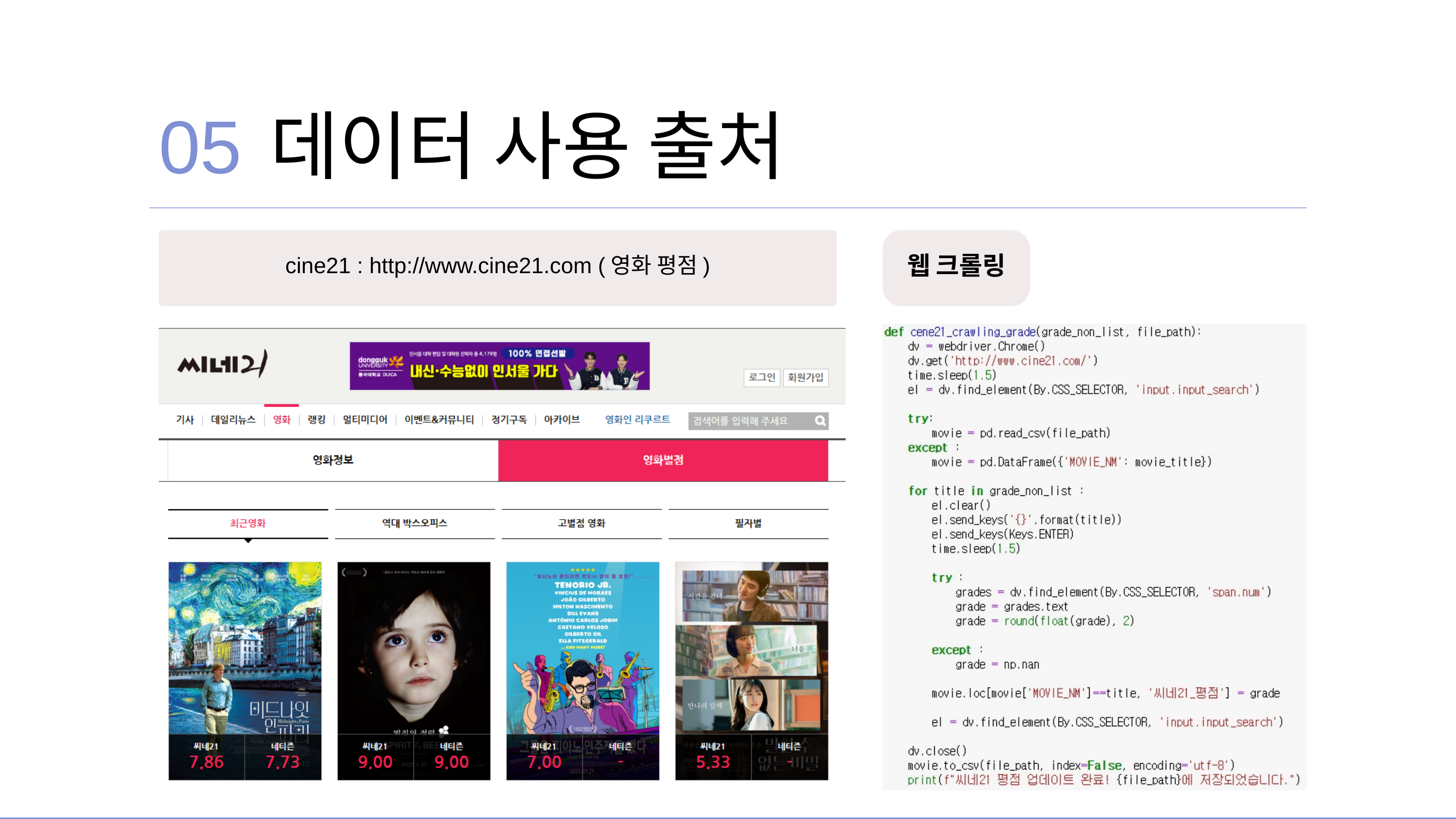

05
데이터 사용 출처

cine21 : http://www.cine21.com (영화 평점)

웹 크롤링